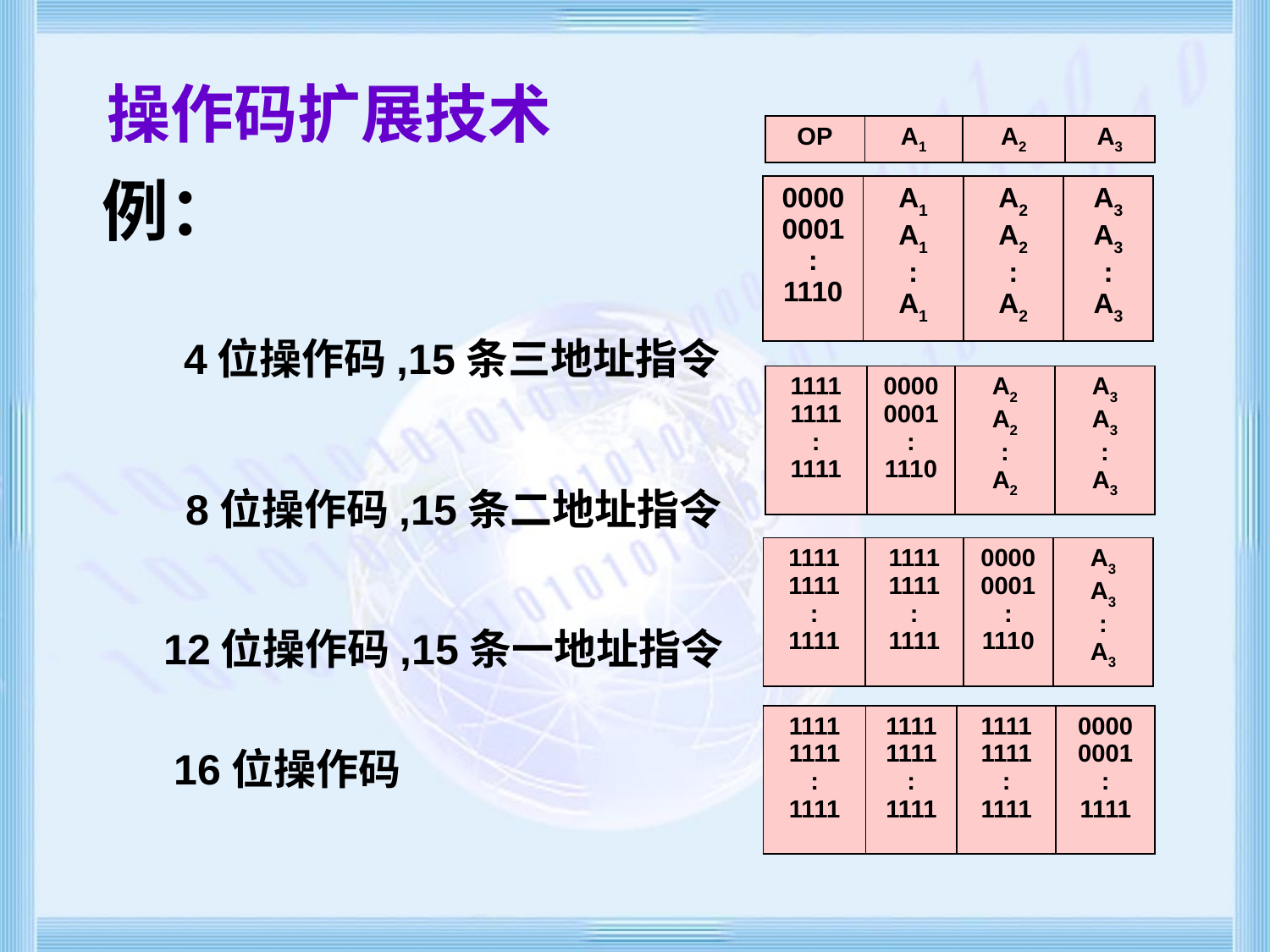

操作码扩展技术
| OP | A1 | A2 | A3 |
| --- | --- | --- | --- |
| 0000 0001 : 1110 | A1 A1 : A1 | A2 A2 : A2 | A3 A3 : A3 |
| --- | --- | --- | --- |
# 例：
4位操作码,15条三地址指令
| 1111 1111 : 1111 | 0000 0001 : 1110 | A2 A2 : A2 | A3 A3 : A3 |
| --- | --- | --- | --- |
8位操作码,15条二地址指令
| 1111 1111 : 1111 | 1111 1111 : 1111 | 0000 0001 : 1110 | A3 A3 : A3 |
| --- | --- | --- | --- |
12位操作码,15条一地址指令
| 1111 1111 : 1111 | 1111 1111 : 1111 | 1111 1111 : 1111 | 0000 0001 : 1111 |
| --- | --- | --- | --- |
16位操作码

23